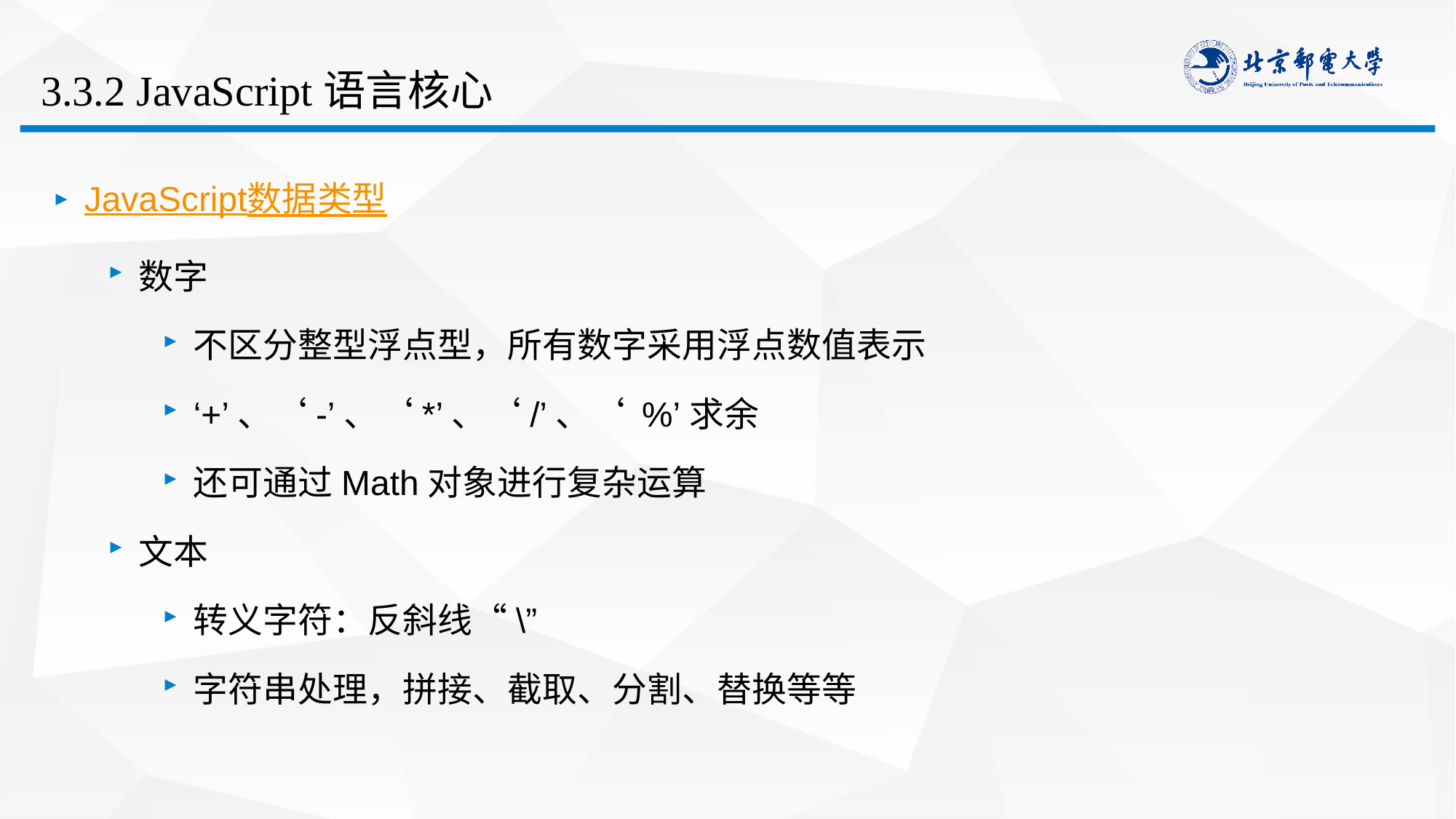

# 3.3.2 JavaScript语言核心
JavaScript数据类型
数字
不区分整型浮点型，所有数字采用浮点数值表示
‘+’、‘-’、‘*’、‘/’、‘ %’求余
还可通过Math对象进行复杂运算
文本
转义字符：反斜线“\”
字符串处理，拼接、截取、分割、替换等等